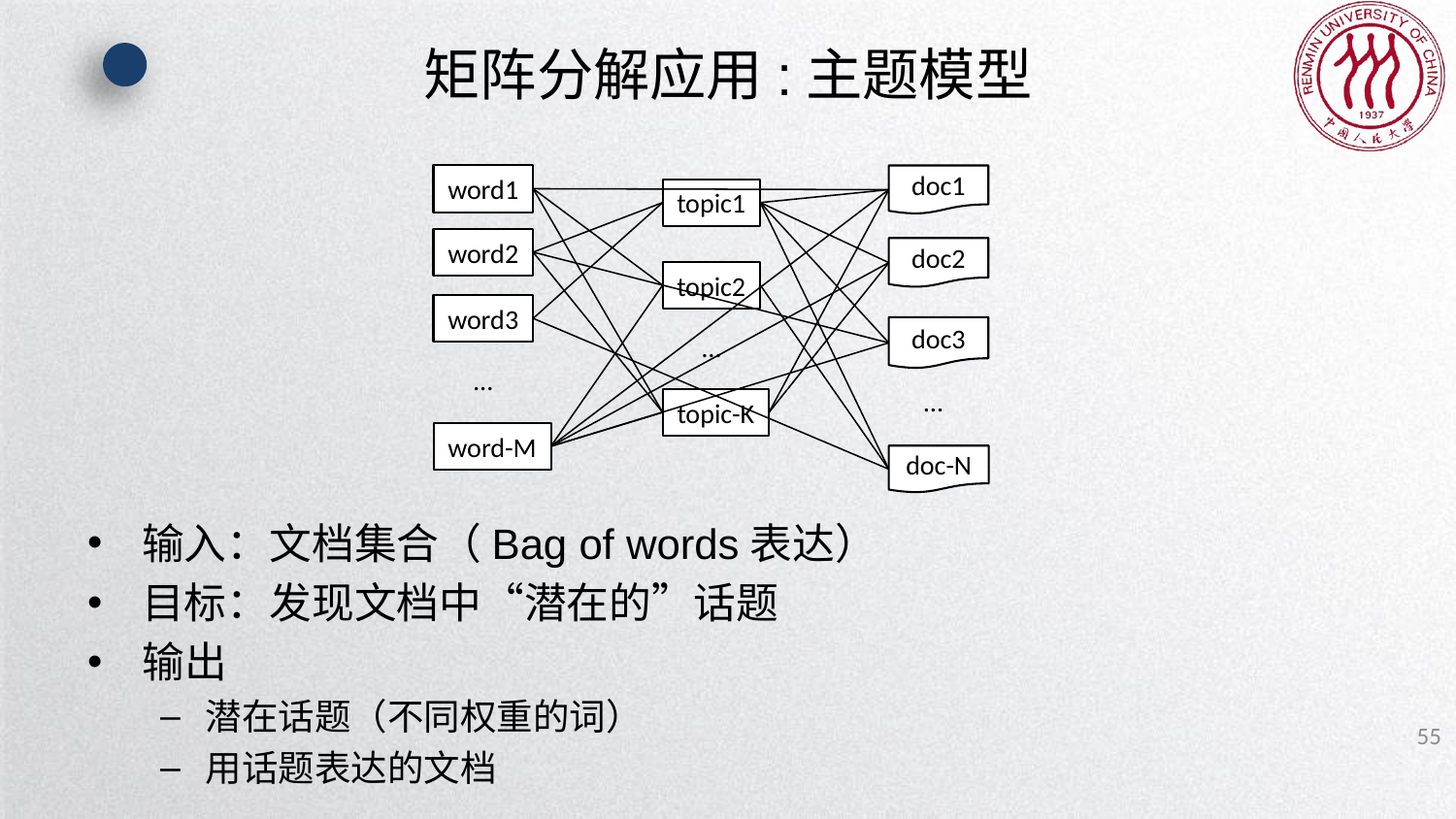

# 矩阵分解应用:主题模型
word1
word2
word3
…
word-M
doc1
doc2
doc3
…
doc-N
topic1
topic2
…
topic-K
输入：文档集合（Bag of words表达）
目标：发现文档中“潜在的”话题
输出
潜在话题（不同权重的词）
用话题表达的文档

55